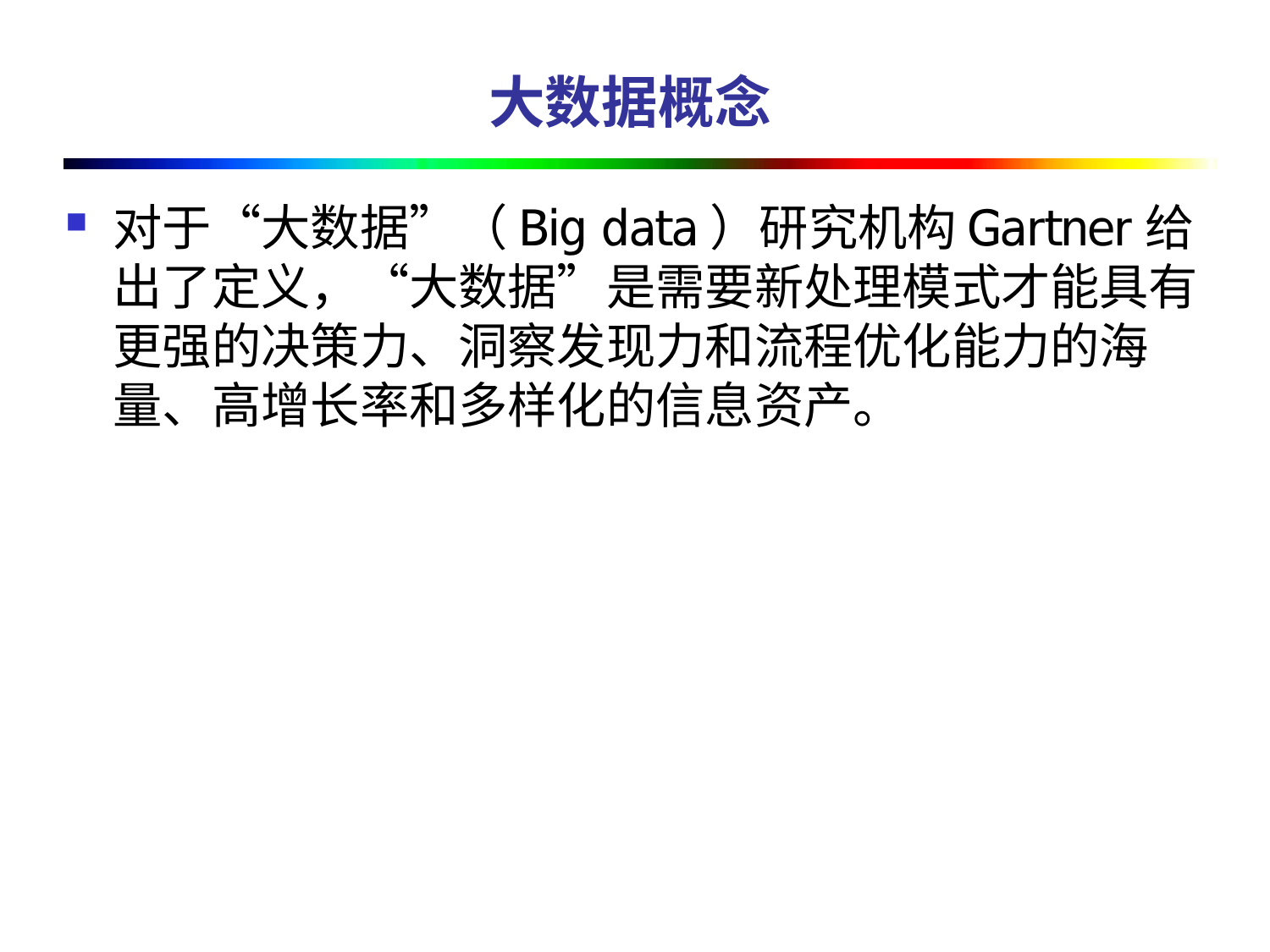

# 大数据概念
对于“大数据”（Big data）研究机构Gartner给出了定义，“大数据”是需要新处理模式才能具有更强的决策力、洞察发现力和流程优化能力的海量、高增长率和多样化的信息资产。